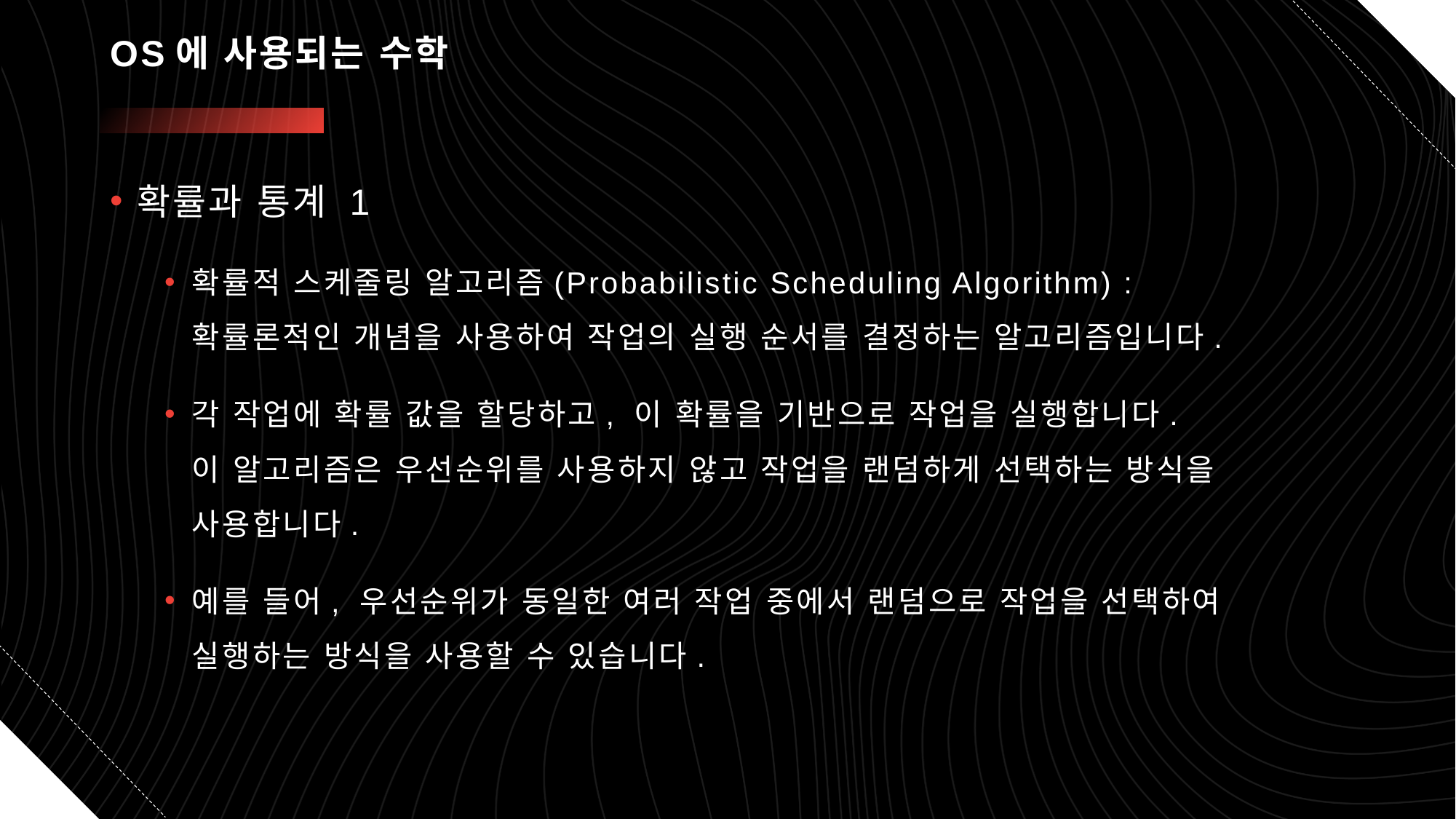

# OS에 사용되는 수학
확률과 통계 1
확률적 스케줄링 알고리즘(Probabilistic Scheduling Algorithm) :
확률론적인 개념을 사용하여 작업의 실행 순서를 결정하는 알고리즘입니다.
각 작업에 확률 값을 할당하고, 이 확률을 기반으로 작업을 실행합니다.
이 알고리즘은 우선순위를 사용하지 않고 작업을 랜덤하게 선택하는 방식을 사용합니다.
예를 들어, 우선순위가 동일한 여러 작업 중에서 랜덤으로 작업을 선택하여 실행하는 방식을 사용할 수 있습니다.